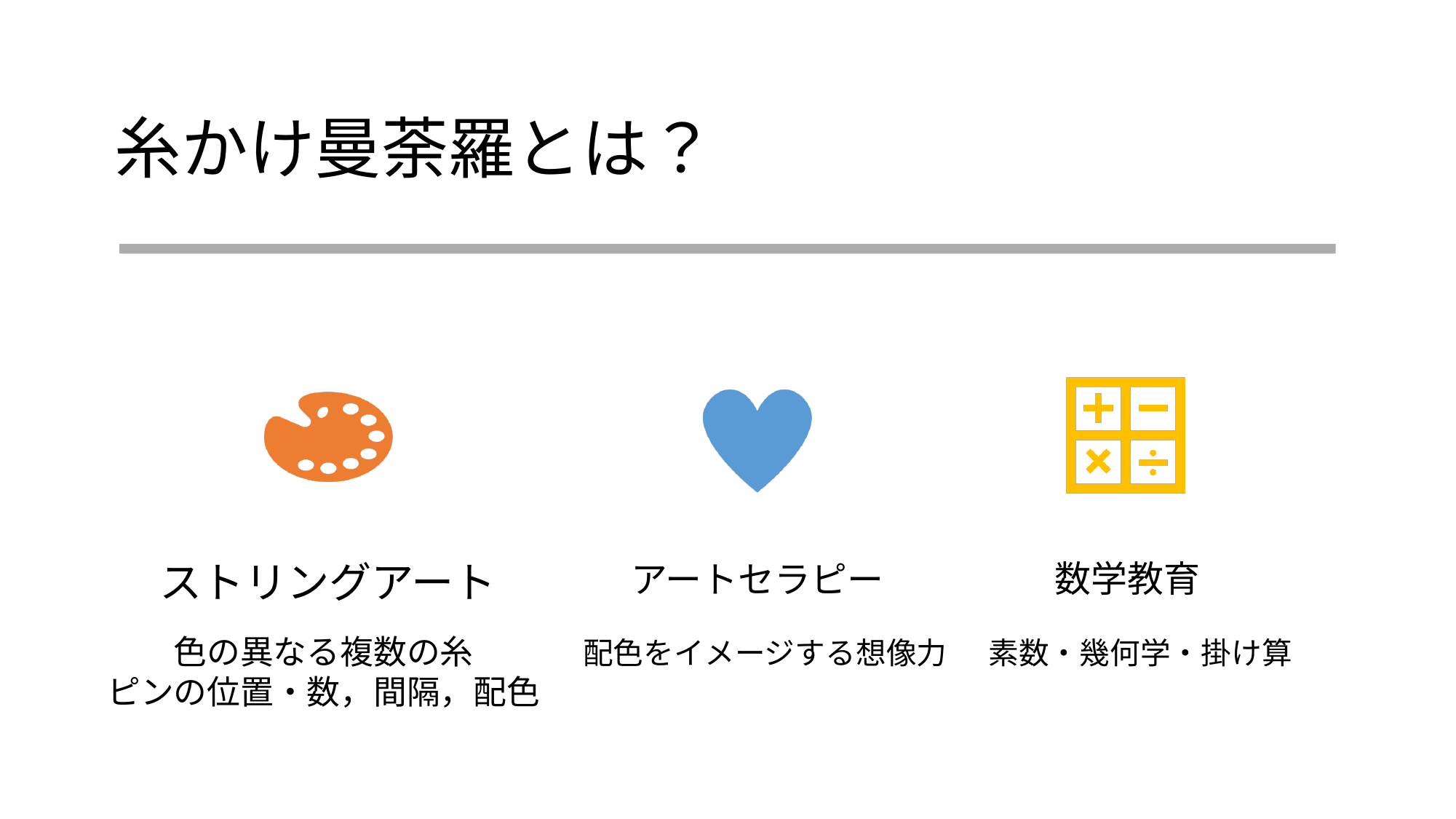

# 糸かけ曼荼羅とは？

ストリングアート
アートセラピー
数学教育
色の異なる複数の糸
ピンの位置・数，間隔，配色
素数・幾何学・掛け算
配色をイメージする想像力